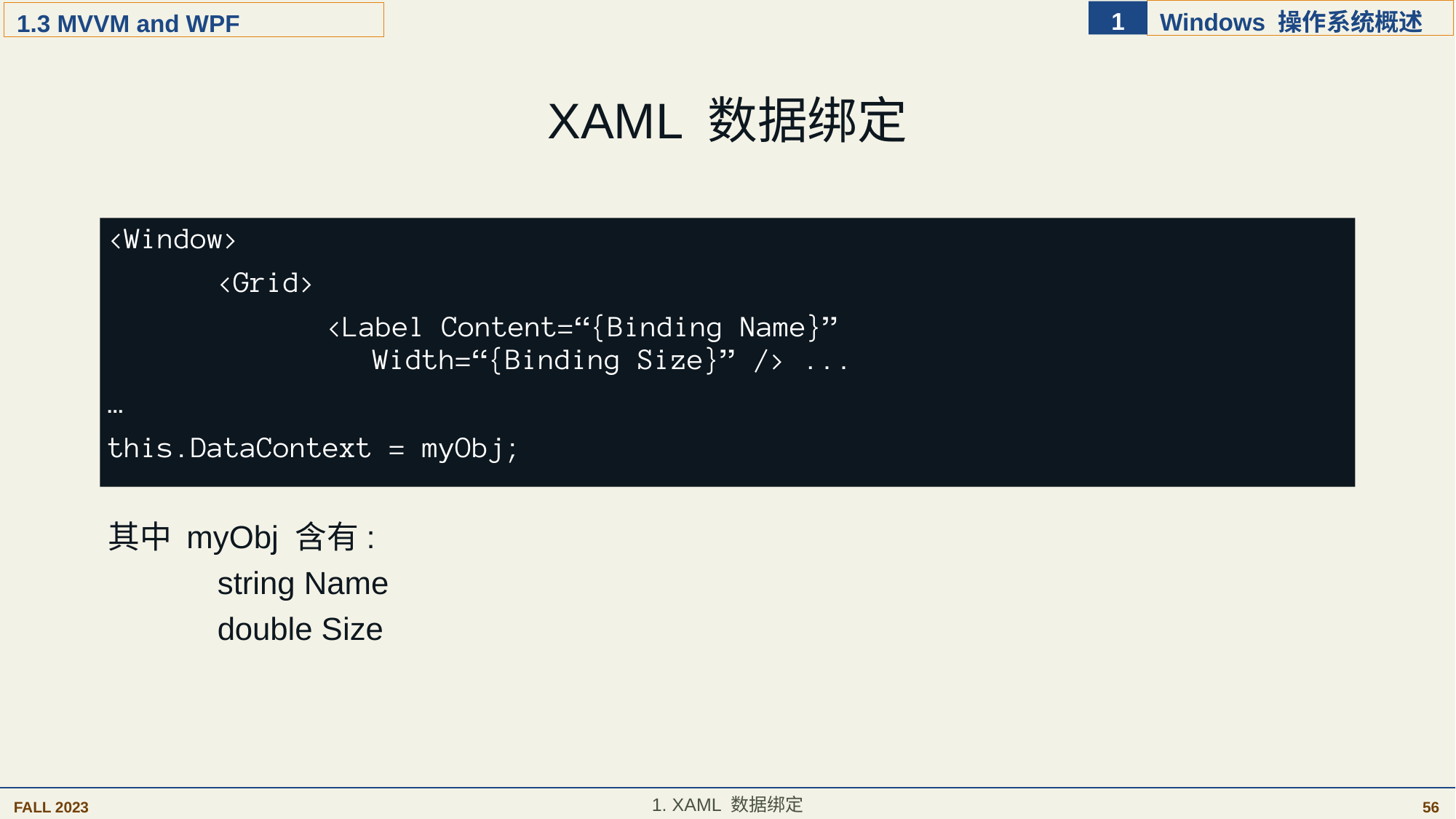

XAML 数据绑定
<Window>
	<Grid>
		<Label Content=“{Binding Name}”
                Width=“{Binding Size}” /> ...
…
this.DataContext = myObj;

其中 myObj 含有:
	string Name
	double Size
1. XAML 数据绑定